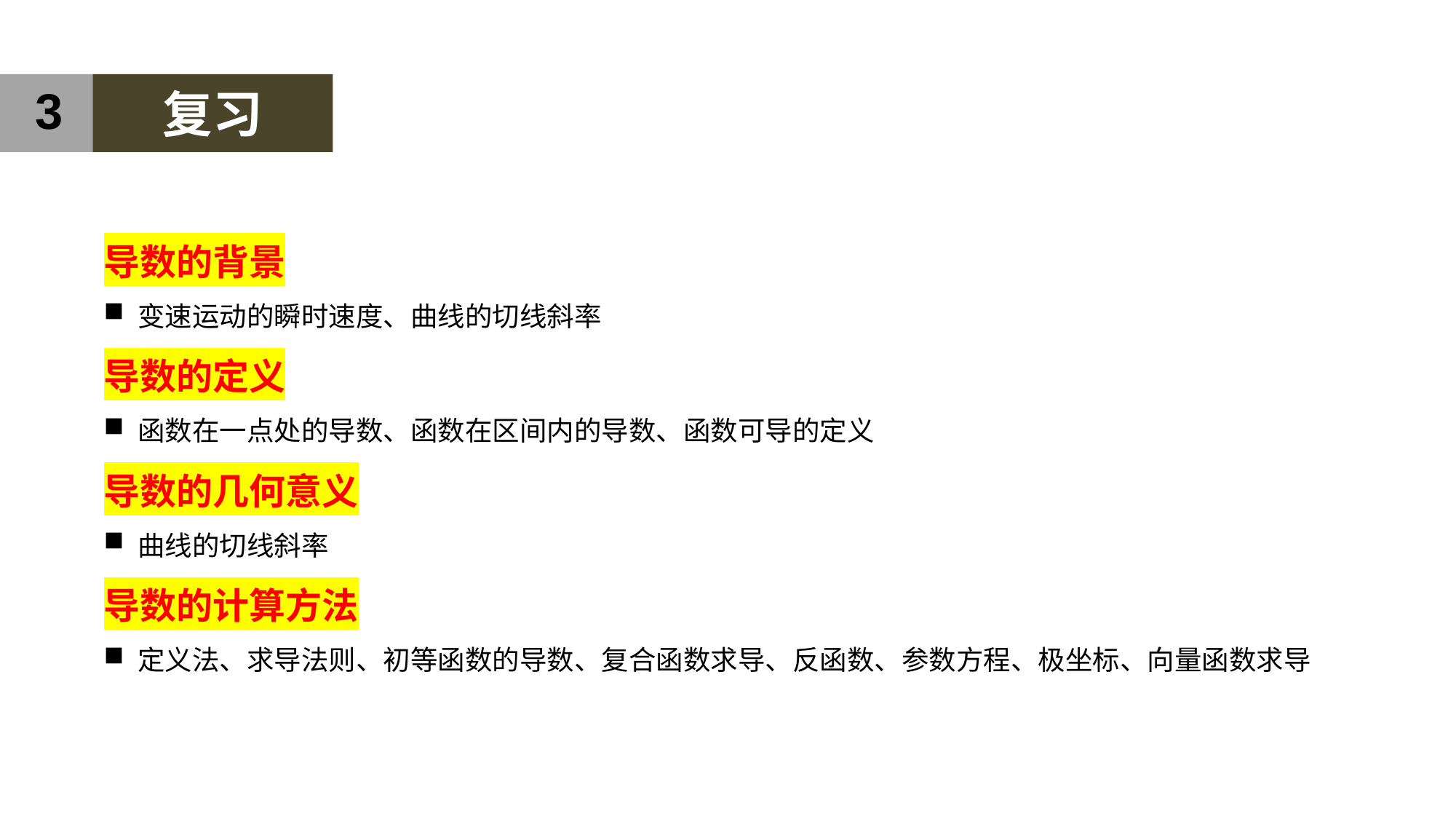

3
复习

导数的背景
变速运动的瞬时速度、曲线的切线斜率
导数的定义
函数在一点处的导数、函数在区间内的导数、函数可导的定义
导数的几何意义
曲线的切线斜率
导数的计算方法
定义法、求导法则、初等函数的导数、复合函数求导、反函数、参数方程、极坐标、向量函数求导